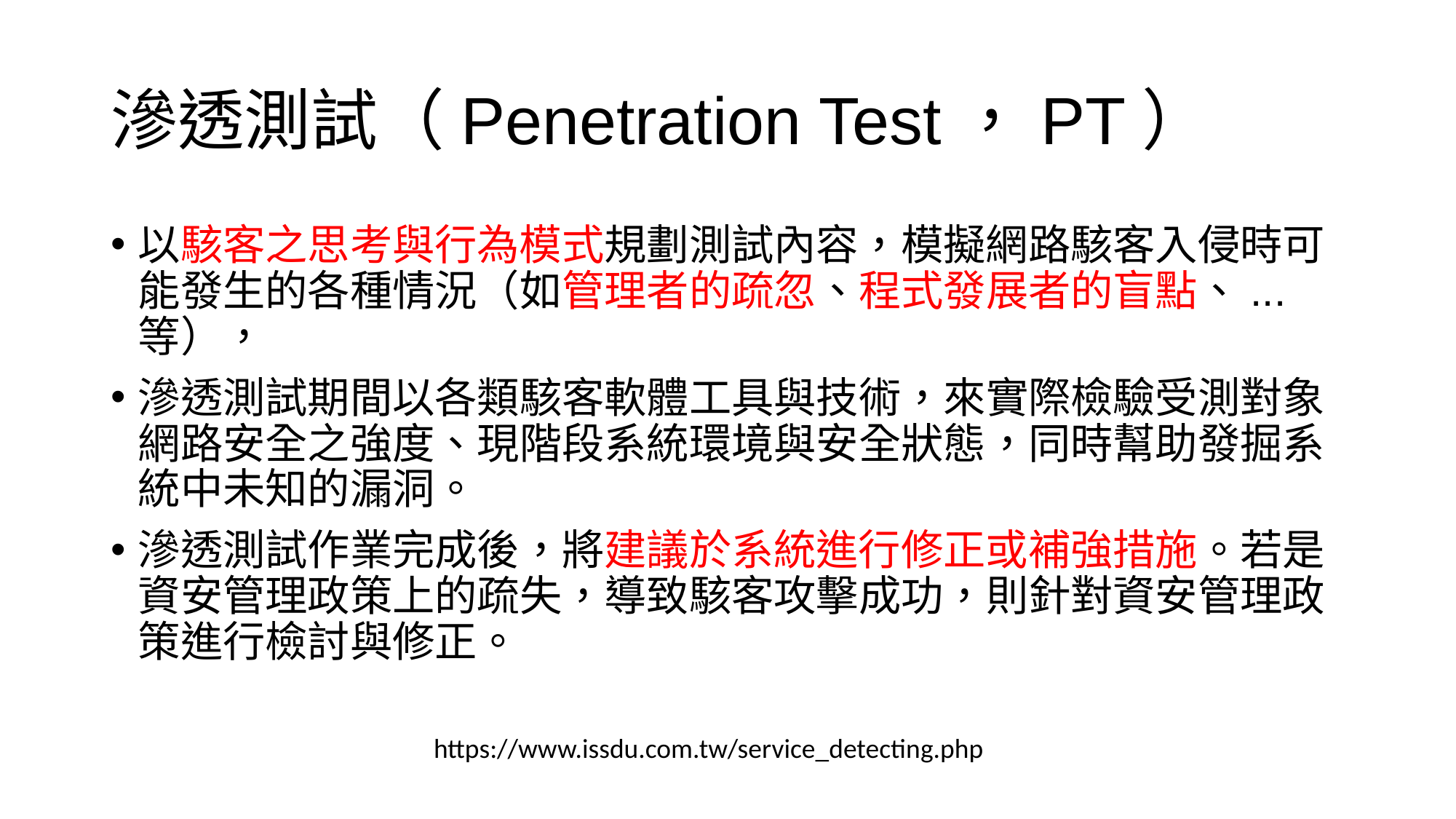

# 滲透測試（Penetration Test，PT）
以駭客之思考與行為模式規劃測試內容，模擬網路駭客入侵時可能發生的各種情況（如管理者的疏忽、程式發展者的盲點、... 等），
滲透測試期間以各類駭客軟體工具與技術，來實際檢驗受測對象網路安全之強度、現階段系統環境與安全狀態，同時幫助發掘系統中未知的漏洞。
滲透測試作業完成後，將建議於系統進行修正或補強措施。若是資安管理政策上的疏失，導致駭客攻擊成功，則針對資安管理政策進行檢討與修正。
https://www.issdu.com.tw/service_detecting.php